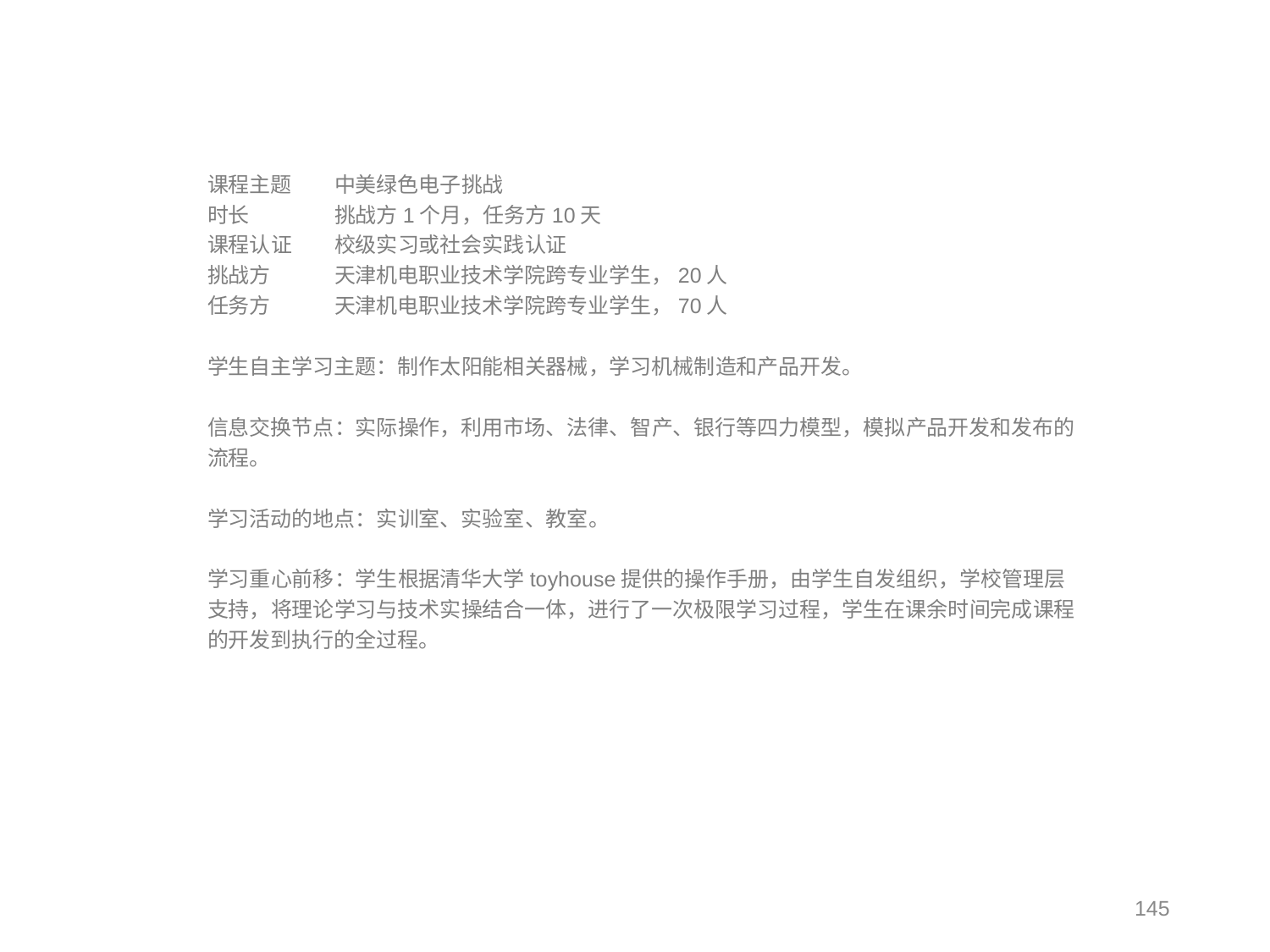

课程主题	中美绿色电子挑战
时长	挑战方1个月，任务方10天
课程认证	校级实习或社会实践认证
挑战方	天津机电职业技术学院跨专业学生，20人
任务方	天津机电职业技术学院跨专业学生，70人

学生自主学习主题：制作太阳能相关器械，学习机械制造和产品开发。

信息交换节点：实际操作，利用市场、法律、智产、银行等四力模型，模拟产品开发和发布的流程。

学习活动的地点：实训室、实验室、教室。

学习重心前移：学生根据清华大学toyhouse提供的操作手册，由学生自发组织，学校管理层支持，将理论学习与技术实操结合一体，进行了一次极限学习过程，学生在课余时间完成课程的开发到执行的全过程。

145